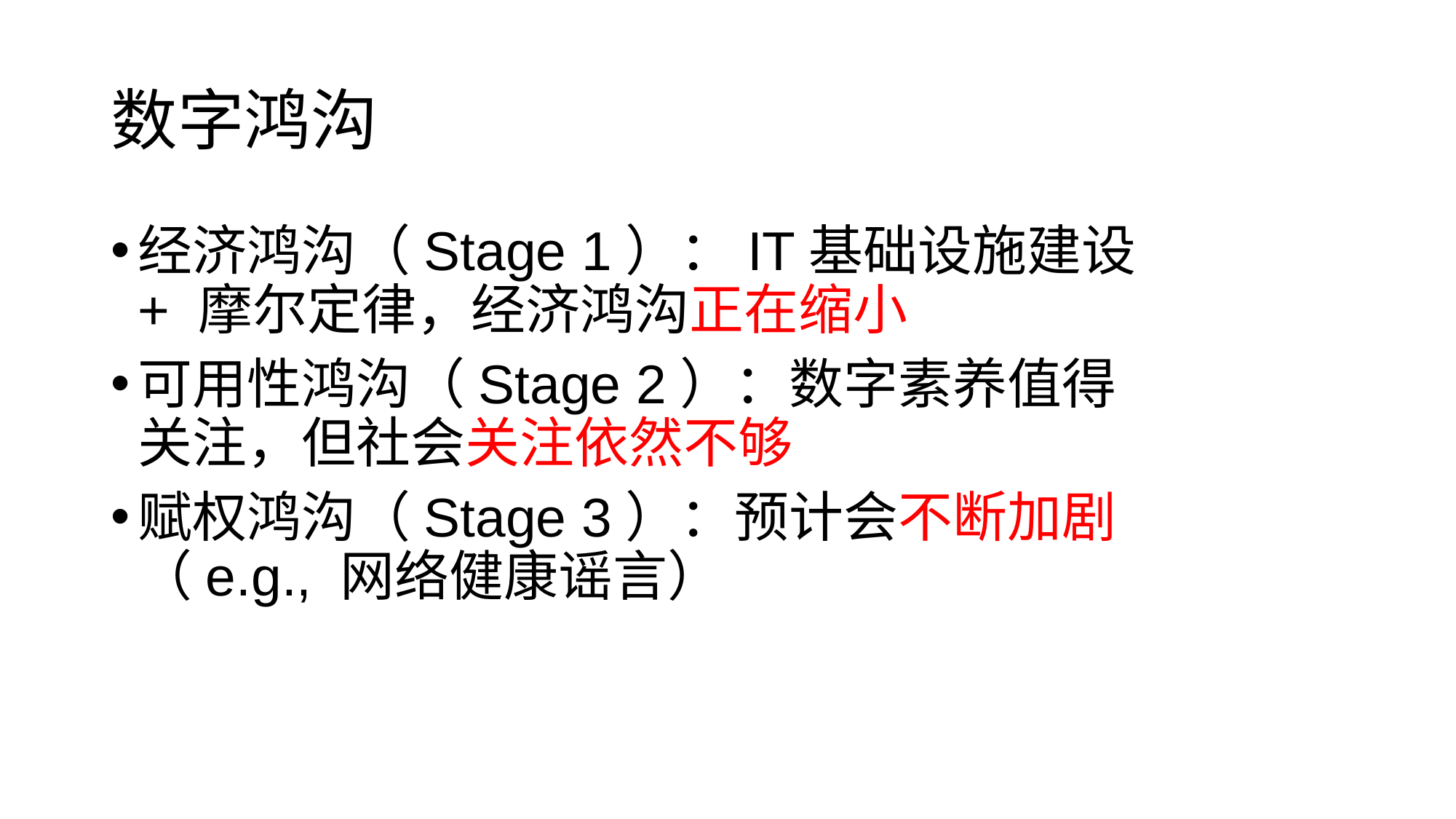

# 数字鸿沟
经济鸿沟（Stage 1）：IT基础设施建设 + 摩尔定律，经济鸿沟正在缩小
可用性鸿沟（Stage 2）：数字素养值得关注，但社会关注依然不够
赋权鸿沟（Stage 3）：预计会不断加剧 （e.g., 网络健康谣言）